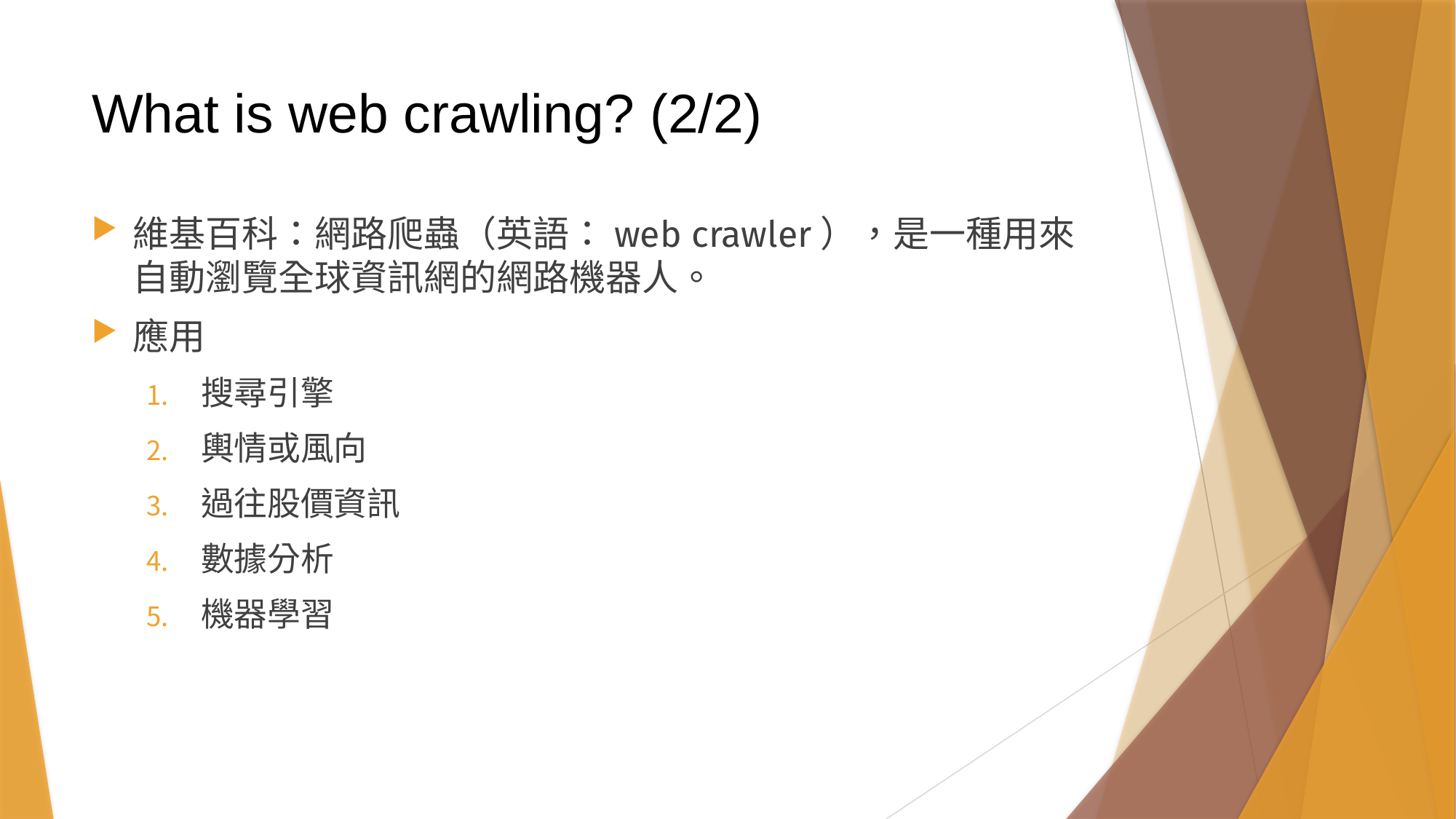

# What is web crawling? (2/2)
維基百科：網路爬蟲（英語：web crawler），是一種用來自動瀏覽全球資訊網的網路機器人。
應用
搜尋引擎
輿情或風向
過往股價資訊
數據分析
機器學習